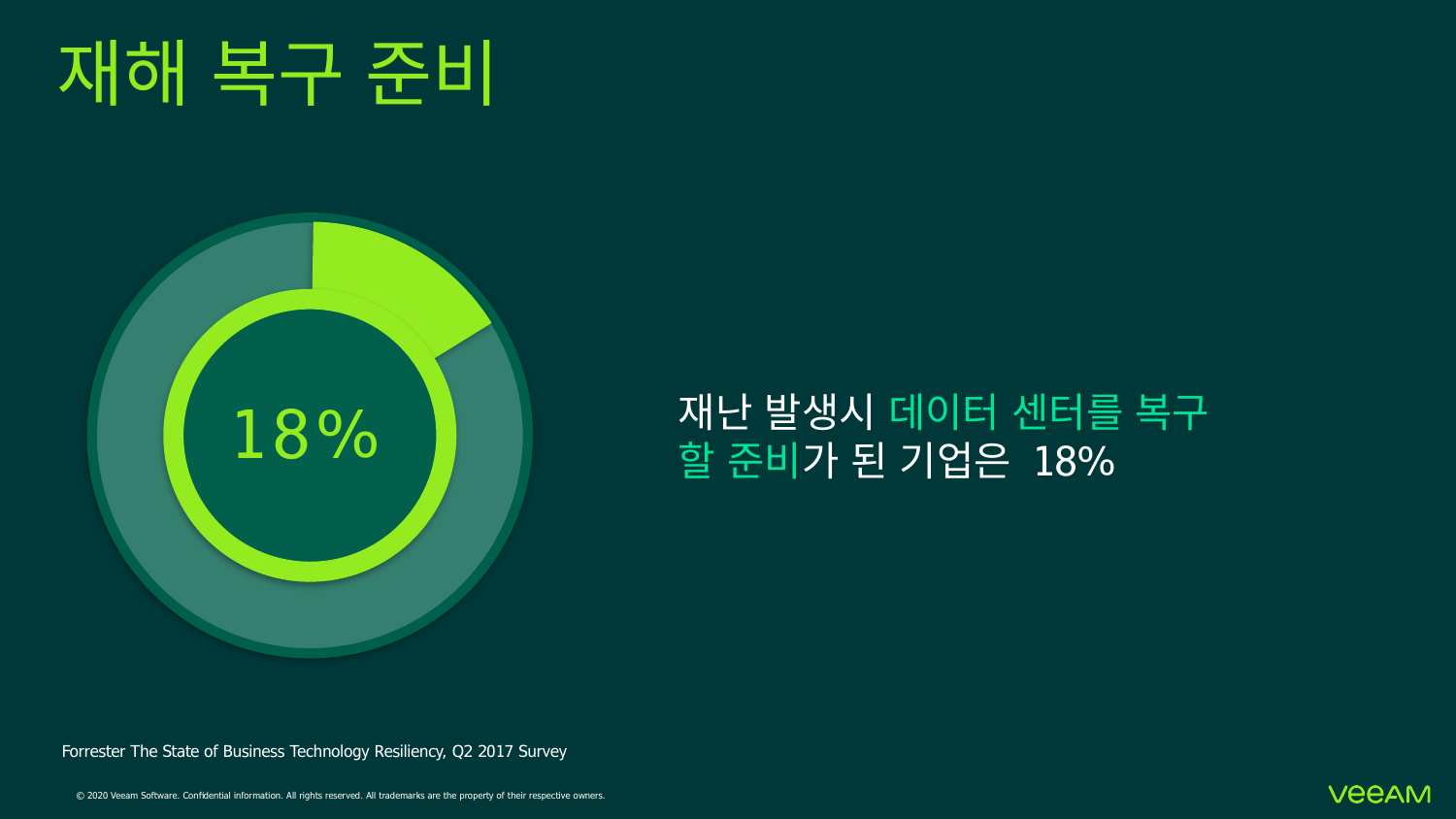

# 재해 복구 준비

18%
재난 발생시 데이터 센터를 복구 할 준비가 된 기업은 18%
Forrester The State of Business Technology Resiliency, Q2 2017 Survey